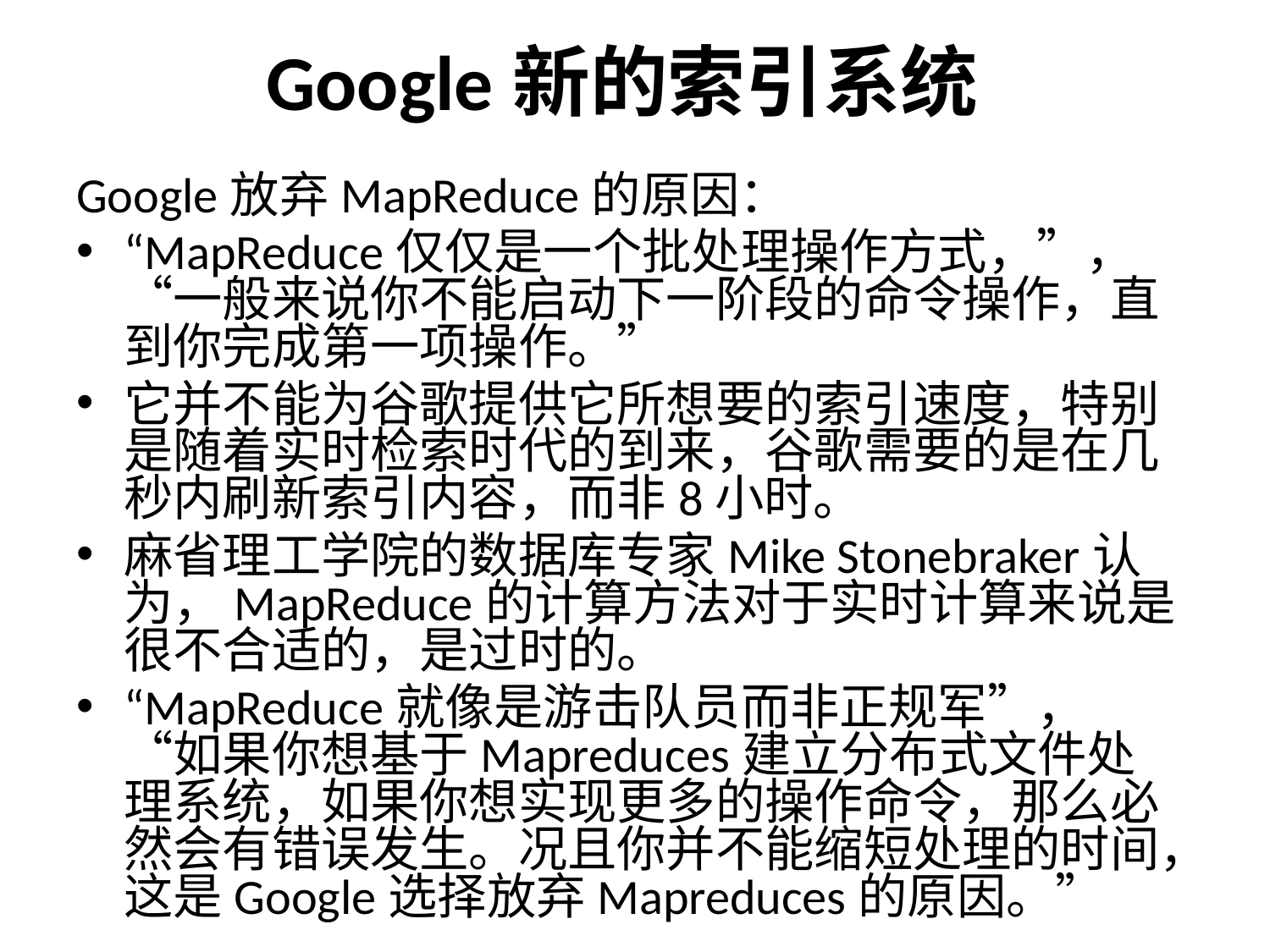

# Google新的索引系统
Google放弃MapReduce的原因：
“MapReduce仅仅是一个批处理操作方式，”，“一般来说你不能启动下一阶段的命令操作，直到你完成第一项操作。”
它并不能为谷歌提供它所想要的索引速度，特别是随着实时检索时代的到来，谷歌需要的是在几秒内刷新索引内容，而非8小时。
麻省理工学院的数据库专家Mike Stonebraker认为，MapReduce的计算方法对于实时计算来说是很不合适的，是过时的。
“MapReduce就像是游击队员而非正规军”， “如果你想基于Mapreduces建立分布式文件处理系统，如果你想实现更多的操作命令，那么必然会有错误发生。况且你并不能缩短处理的时间，这是Google选择放弃Mapreduces的原因。”